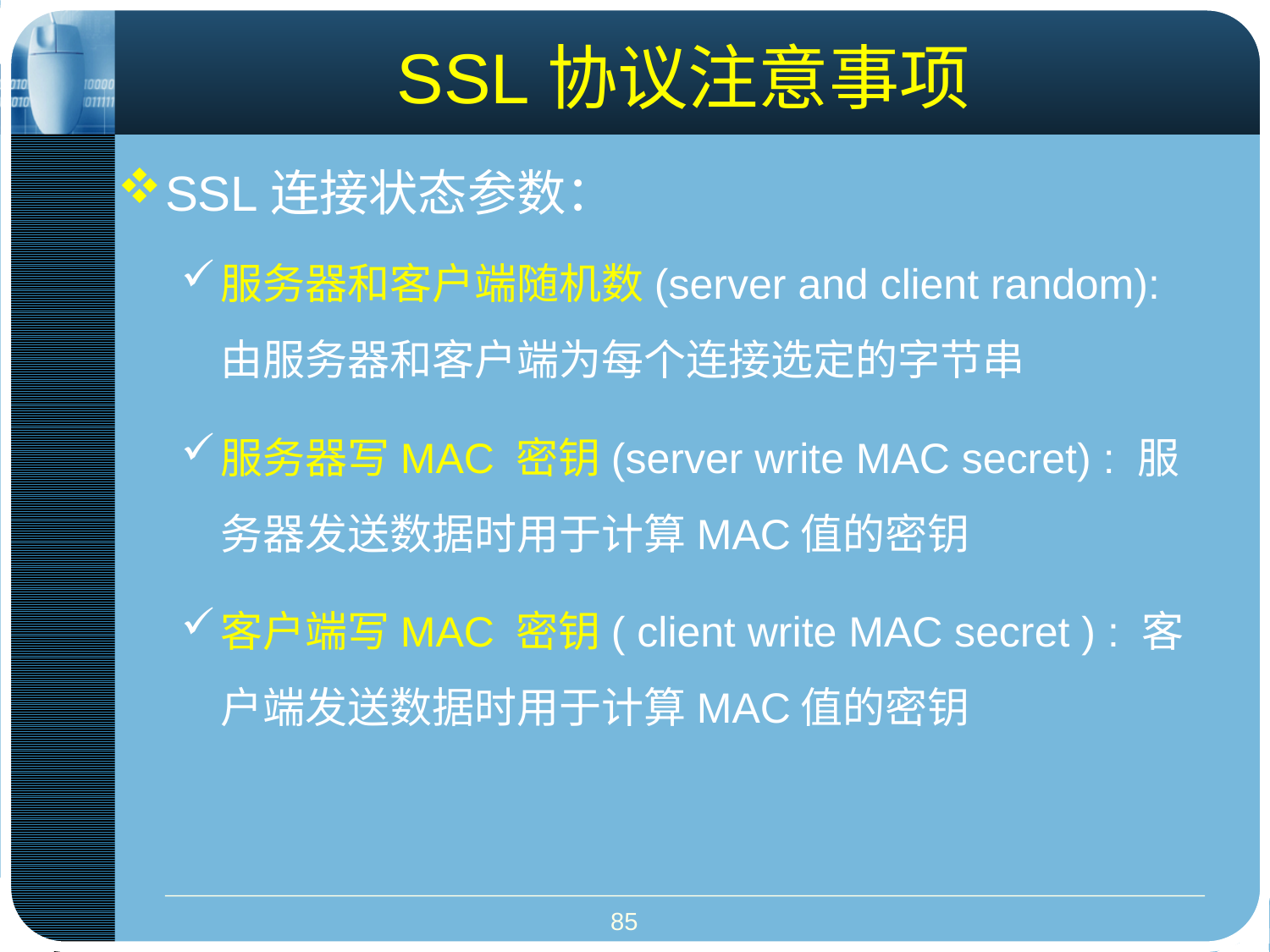

# SSL协议注意事项
SSL连接状态参数：
服务器和客户端随机数(server and client random): 由服务器和客户端为每个连接选定的字节串
服务器写MAC 密钥(server write MAC secret) : 服务器发送数据时用于计算MAC值的密钥
客户端写MAC 密钥( client write MAC secret ) : 客户端发送数据时用于计算MAC值的密钥

85